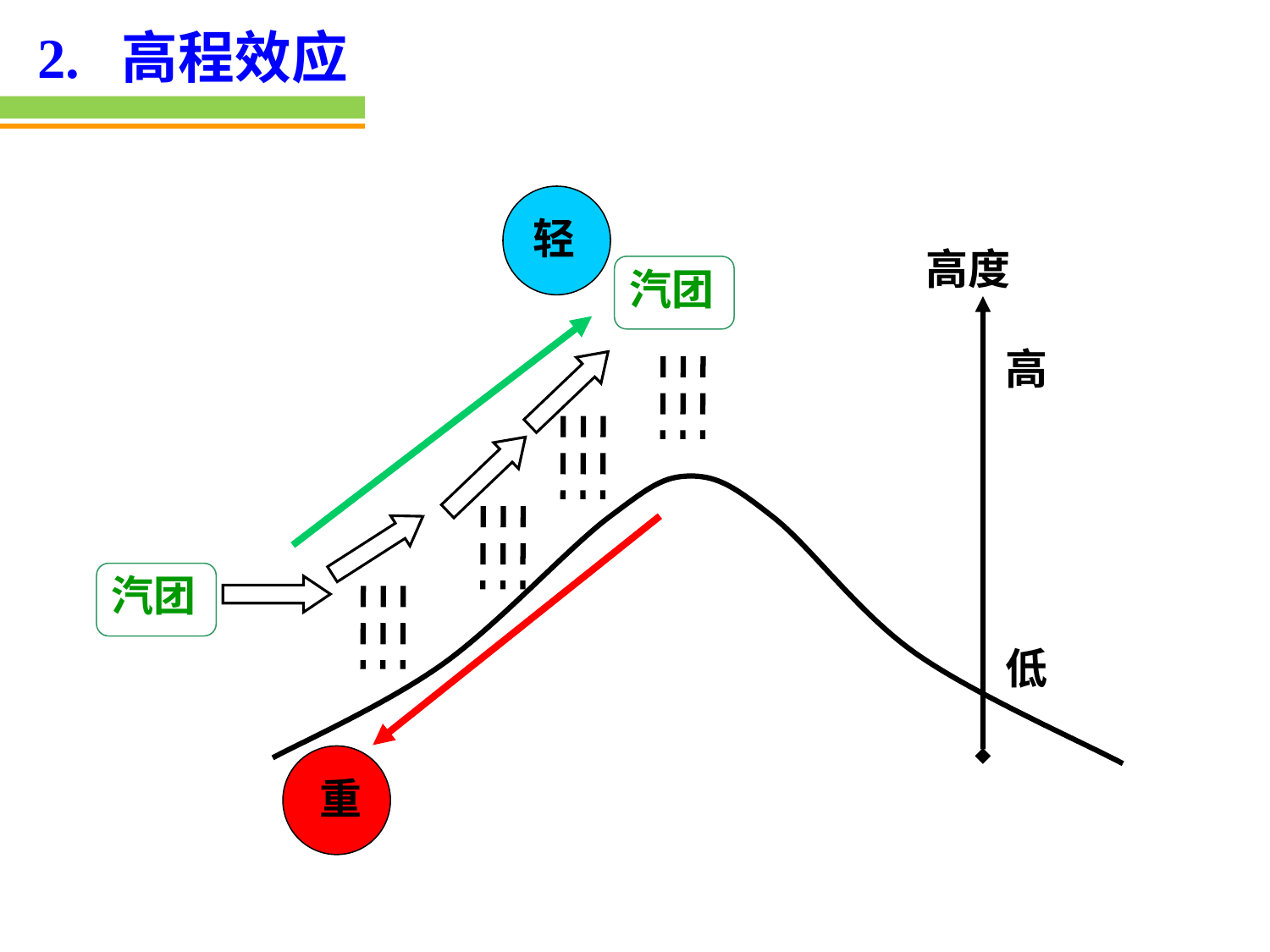

2.  高程效应

轻
高度
汽团

高

汽团

低

重